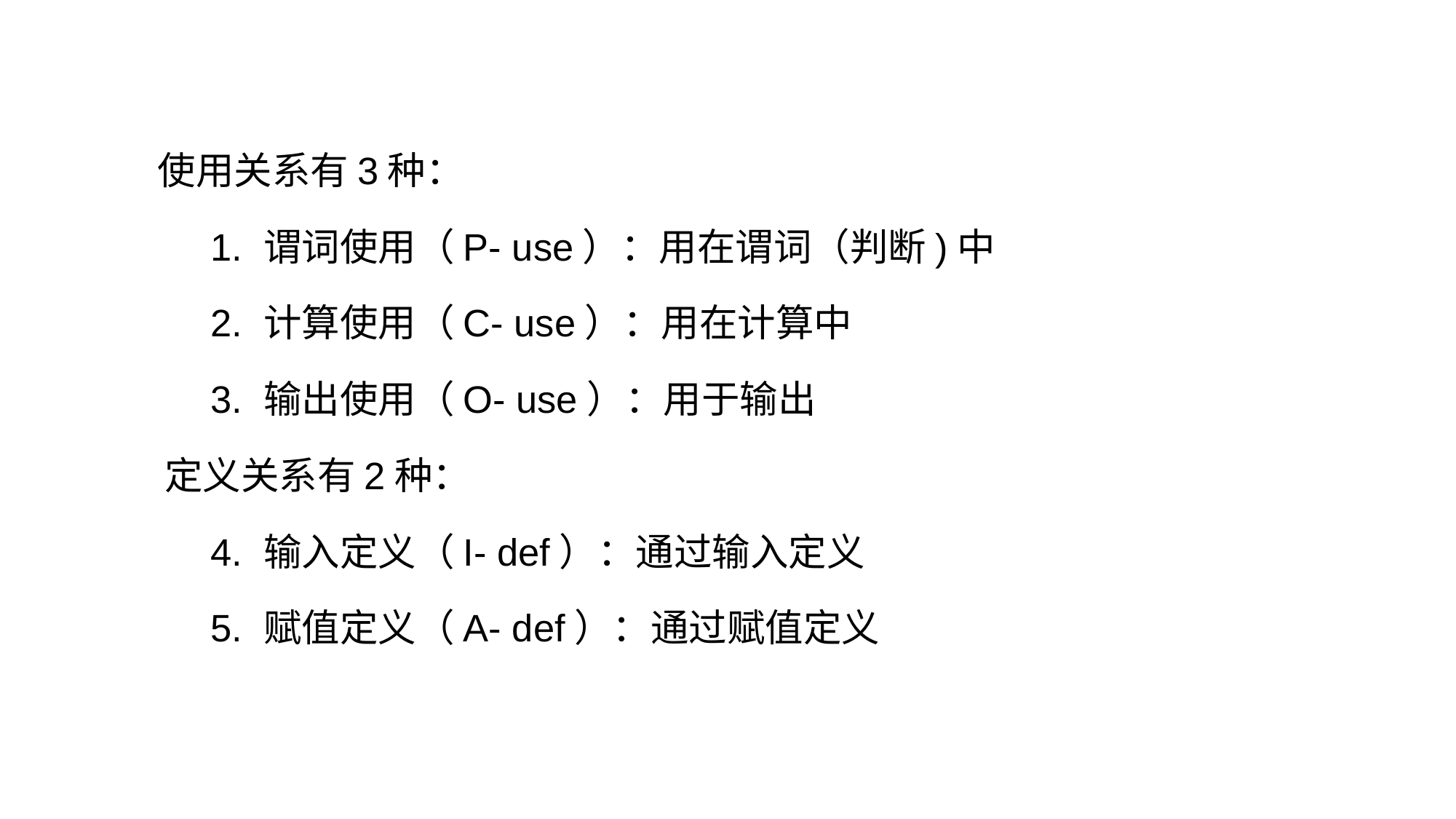

使用关系有3种：
谓词使用（P- use）：用在谓词（判断)中
计算使用（C- use）：用在计算中
输出使用（O- use）：用于输出
定义关系有2种：
输入定义（I- def）：通过输入定义
赋值定义（A- def）：通过赋值定义